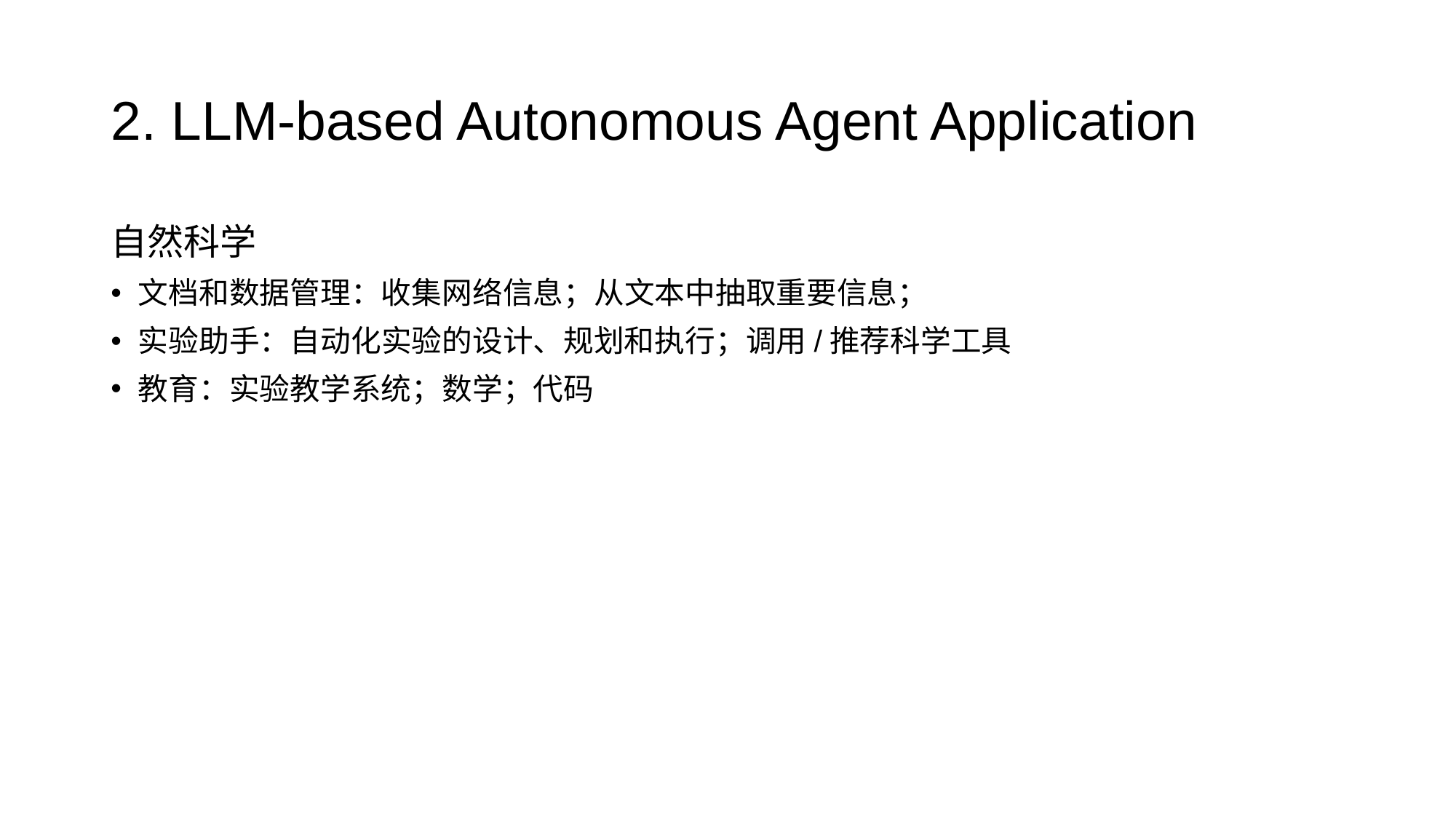

# 2. LLM-based Autonomous Agent Application
自然科学
文档和数据管理：收集网络信息；从文本中抽取重要信息；
实验助手：自动化实验的设计、规划和执行；调用/推荐科学工具
教育：实验教学系统；数学；代码